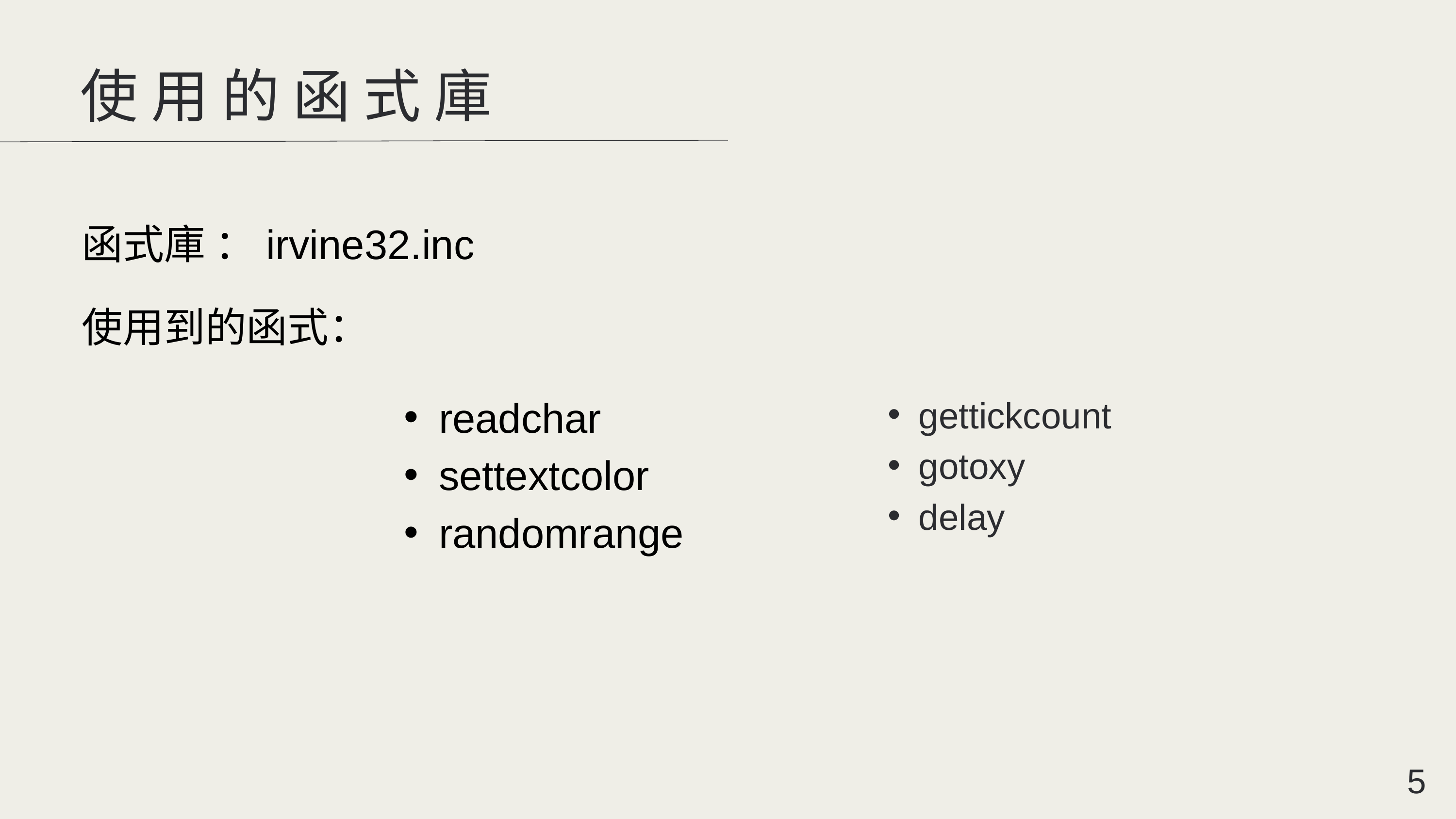

使用的函式庫

函式庫 ：irvine32.inc

使用到的函式：

gettickcount
gotoxy
delay

readchar
settextcolor
randomrange

5